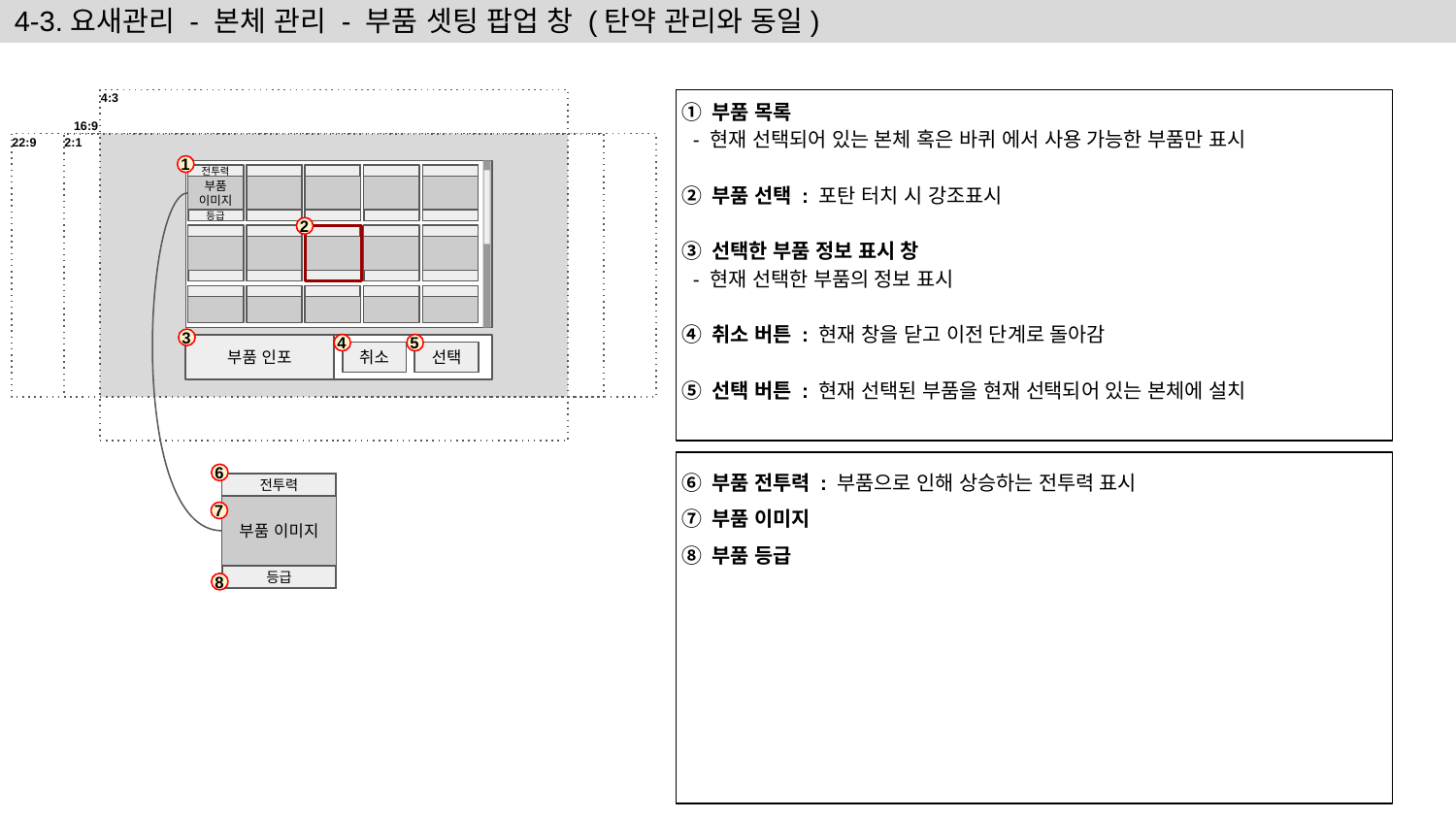

# 4-3.요새관리 - 본체 관리 - 부품 셋팅 팝업 창 (탄약 관리와 동일)
① 부품 목록
  - 현재 선택되어 있는 본체 혹은 바퀴 에서 사용 가능한 부품만 표시

② 부품 선택 : 포탄 터치 시 강조표시

③ 선택한 부품 정보 표시 창
  - 현재 선택한 부품의 정보 표시

④ 취소 버튼 : 현재 창을 닫고 이전 단계로 돌아감

⑤ 선택 버튼 : 현재 선택된 부품을 현재 선택되어 있는 본체에 설치

1

전투력

부품 이미지

등급

2

3

4

5

부품 인포

취소
선택
⑥ 부품 전투력 : 부품으로 인해 상승하는 전투력 표시
⑦ 부품 이미지
⑧ 부품 등급
6

전투력
부품 이미지
7

등급
8